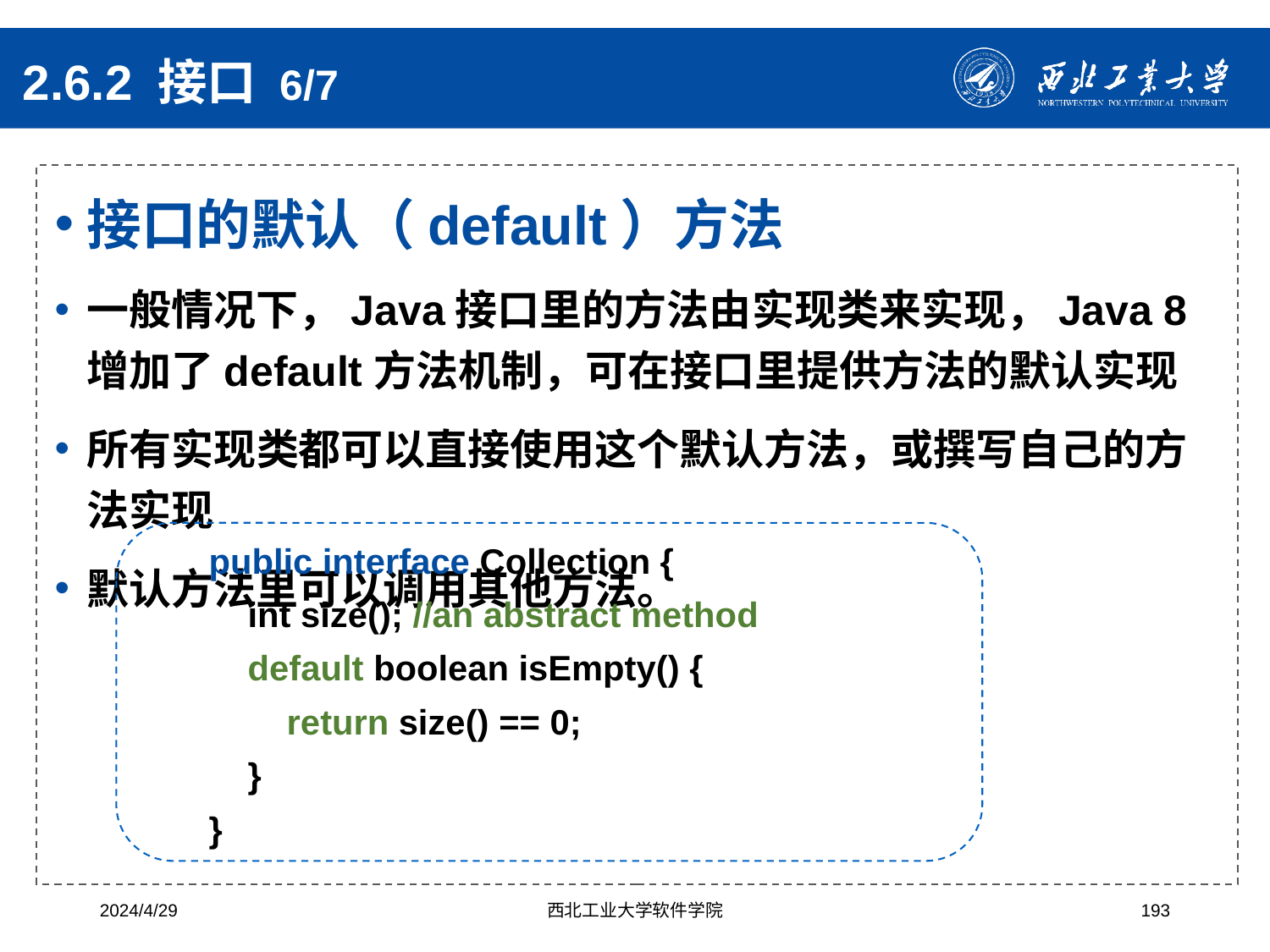

# 2.6.2 接口 6/7
接口的默认（default）方法
一般情况下，Java接口里的方法由实现类来实现，Java 8增加了default方法机制，可在接口里提供方法的默认实现
所有实现类都可以直接使用这个默认方法，或撰写自己的方法实现
默认方法里可以调用其他方法。

public interface Collection {
    int size(); //an abstract method
    default boolean isEmpty() {
        return size() == 0;
    }
}
2024/4/29
西北工业大学软件学院
193